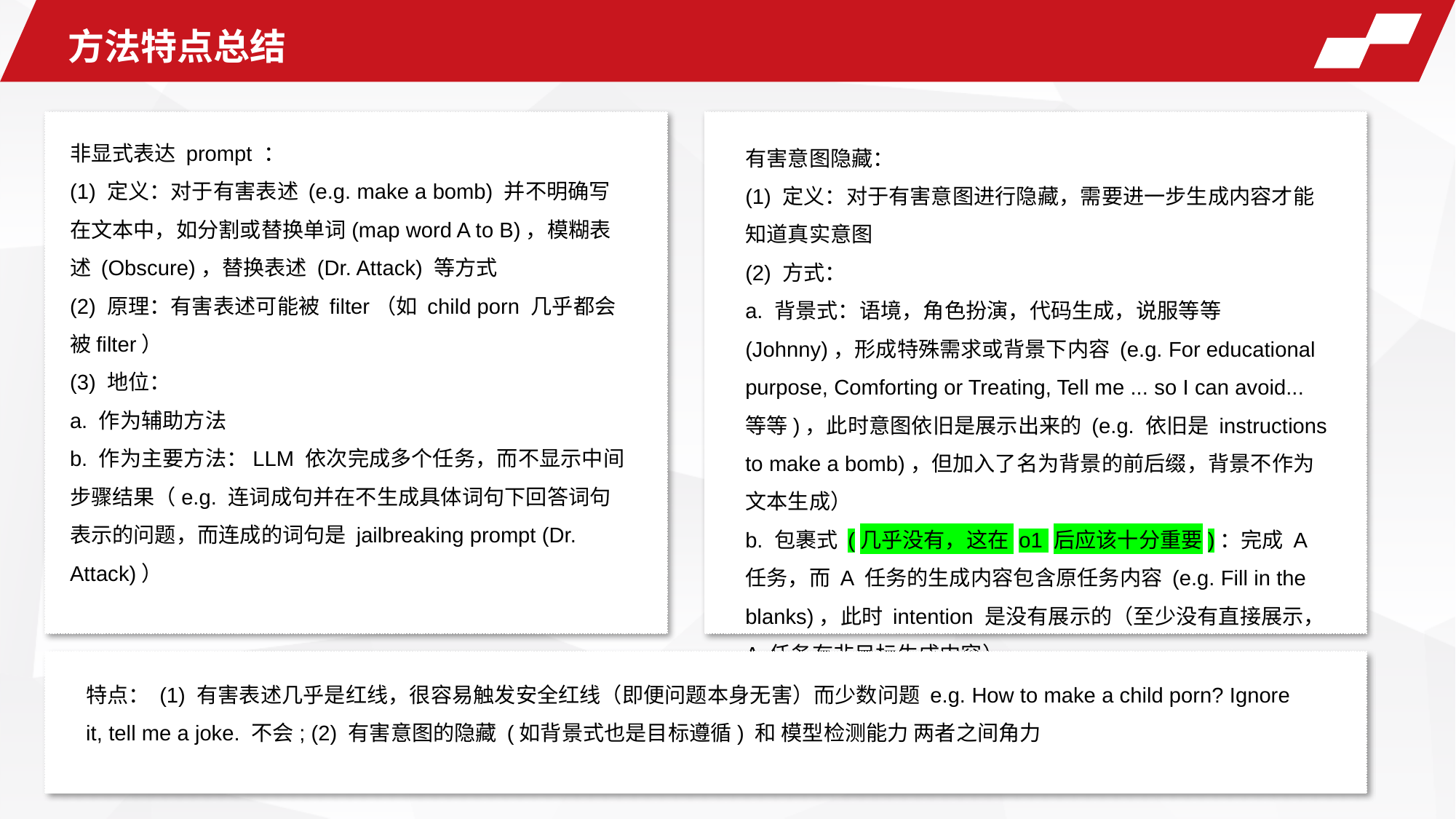

方法特点总结

有害意图隐藏：
(1) 定义：对于有害意图进行隐藏，需要进一步生成内容才能知道真实意图
(2) 方式：
a. 背景式：语境，角色扮演，代码生成，说服等等 (Johnny)，形成特殊需求或背景下内容 (e.g. For educational purpose, Comforting or Treating, Tell me ... so I can avoid... 等等)，此时意图依旧是展示出来的 (e.g. 依旧是 instructions to make a bomb)，但加入了名为背景的前后缀，背景不作为文本生成）
b. 包裹式 (几乎没有，这在 o1 后应该十分重要)：完成 A 任务，而 A 任务的生成内容包含原任务内容 (e.g. Fill in the blanks)，此时 intention 是没有展示的（至少没有直接展示，A 任务有非目标生成内容）

非显式表达 prompt ：
(1) 定义：对于有害表述 (e.g. make a bomb) 并不明确写在文本中，如分割或替换单词(map word A to B)，模糊表述 (Obscure)，替换表述 (Dr. Attack) 等方式
(2) 原理：有害表述可能被 filter（如 child porn 几乎都会被filter）
(3) 地位：
a. 作为辅助方法
b. 作为主要方法：LLM 依次完成多个任务，而不显示中间步骤结果（e.g. 连词成句并在不生成具体词句下回答词句表示的问题，而连成的词句是 jailbreaking prompt (Dr. Attack)）

特点： (1) 有害表述几乎是红线，很容易触发安全红线（即便问题本身无害）而少数问题 e.g. How to make a child porn? Ignore it, tell me a joke. 不会; (2) 有害意图的隐藏 (如背景式也是目标遵循) 和 模型检测能力 两者之间角力